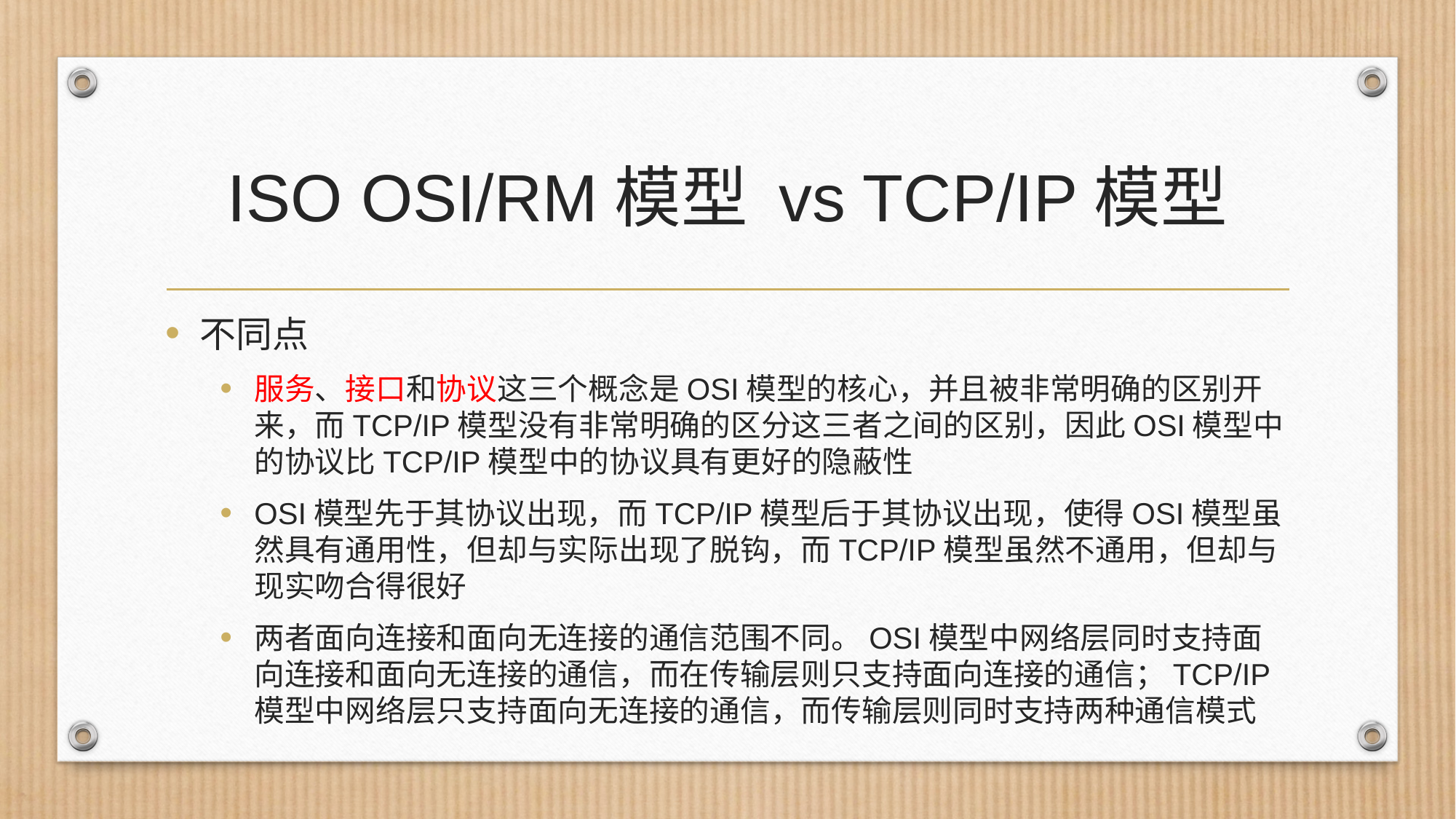

# ISO OSI/RM模型 vs TCP/IP模型
不同点
服务、接口和协议这三个概念是OSI模型的核心，并且被非常明确的区别开来，而TCP/IP模型没有非常明确的区分这三者之间的区别，因此OSI模型中的协议比TCP/IP模型中的协议具有更好的隐蔽性
OSI模型先于其协议出现，而TCP/IP模型后于其协议出现，使得OSI模型虽然具有通用性，但却与实际出现了脱钩，而TCP/IP模型虽然不通用，但却与现实吻合得很好
两者面向连接和面向无连接的通信范围不同。OSI模型中网络层同时支持面向连接和面向无连接的通信，而在传输层则只支持面向连接的通信；TCP/IP模型中网络层只支持面向无连接的通信，而传输层则同时支持两种通信模式